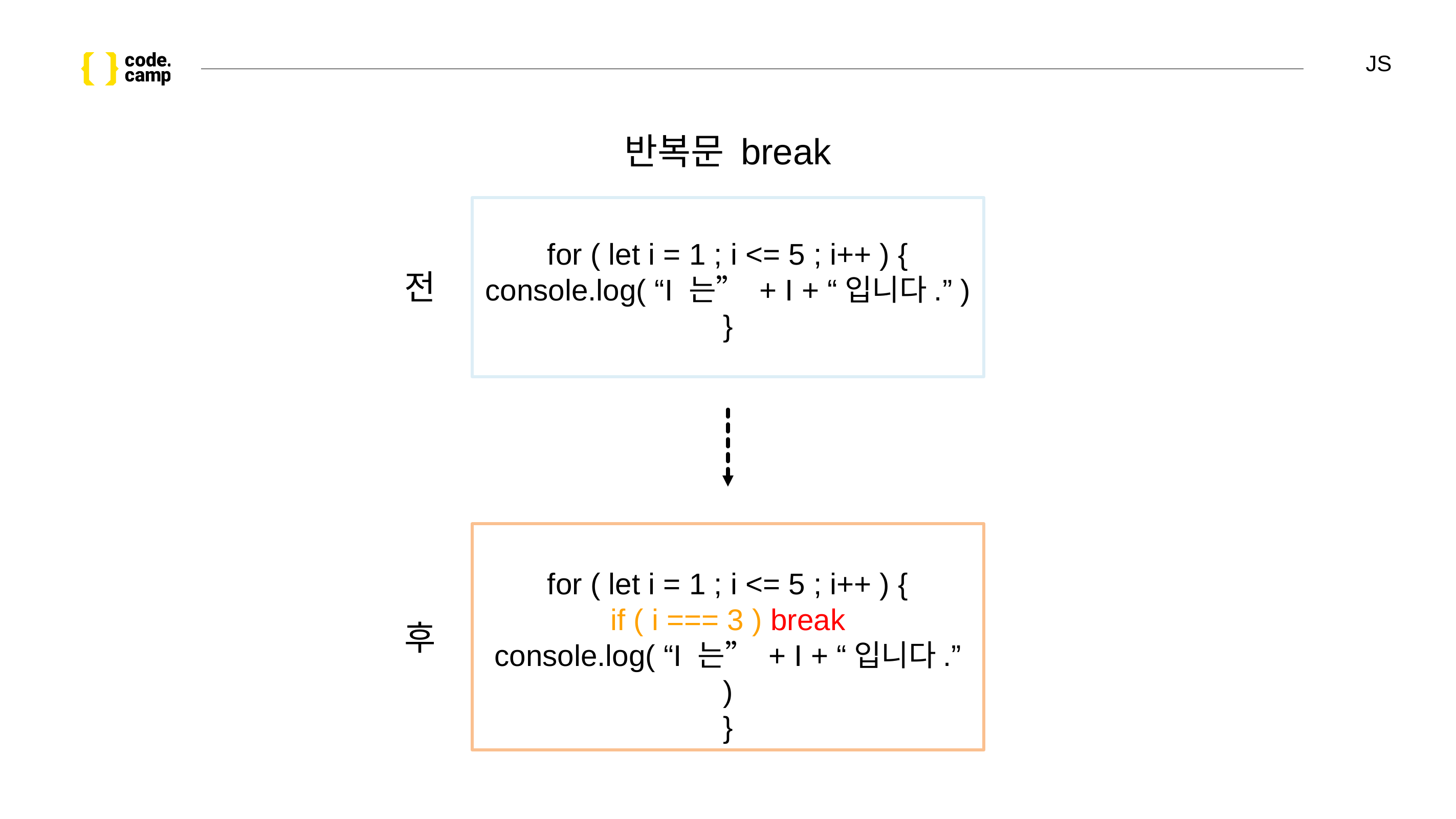

# JS

반복문 break

for ( let i = 1 ; i <= 5 ; i++ ) {
console.log( “I 는” + I + “입니다.” )
}
전

for ( let i = 1 ; i <= 5 ; i++ ) {
if ( i === 3 ) break
console.log( “I 는” + I + “입니다.” )
}
후